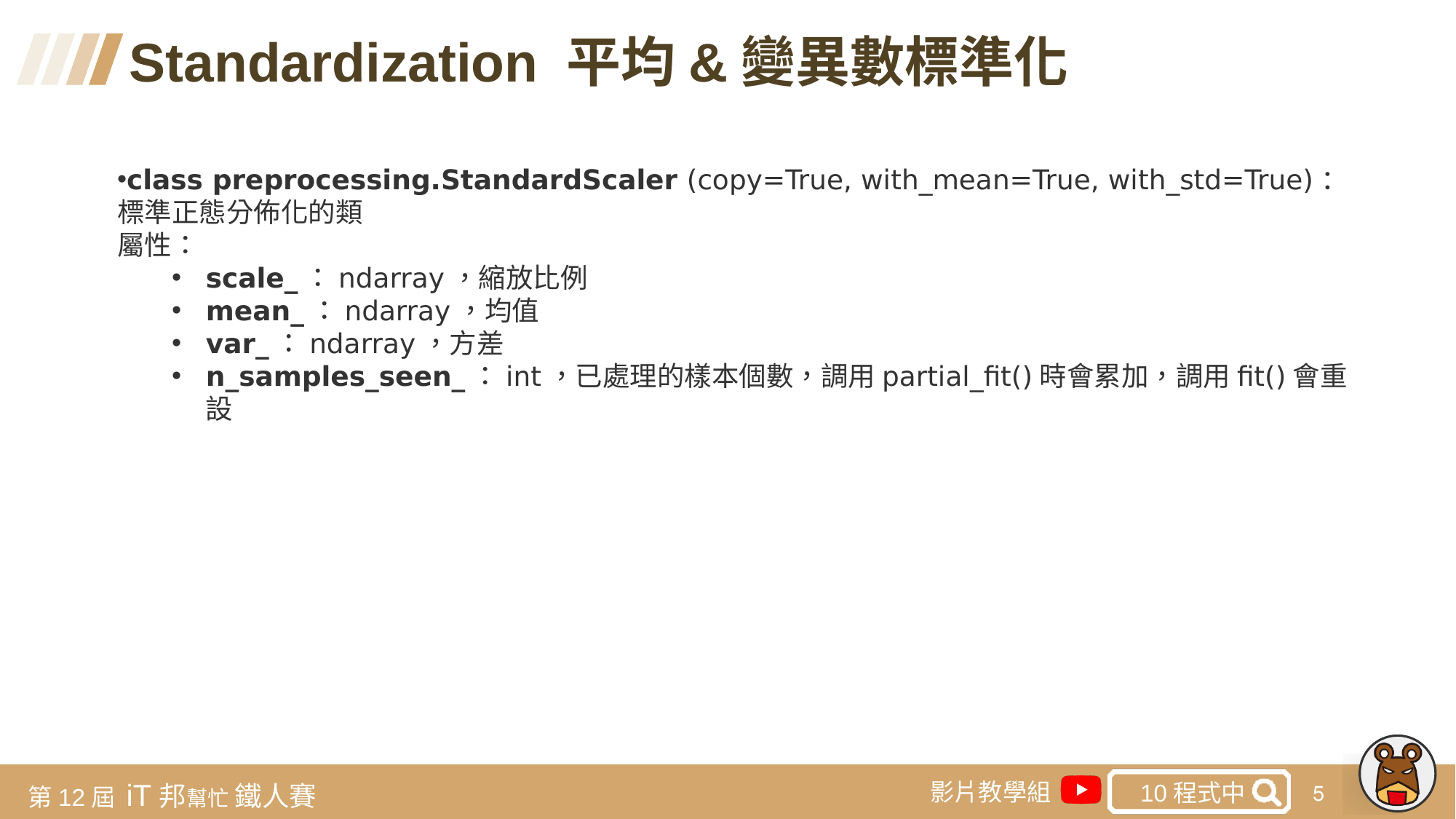

Standardization 平均&變異數標準化
class preprocessing.StandardScaler (copy=True, with_mean=True, with_std=True)：
標準正態分佈化的類
屬性：
scale_：ndarray，縮放比例
mean_：ndarray，均值
var_：ndarray，方差
n_samples_seen_：int，已處理的樣本個數，調用partial_fit()時會累加，調用fit()會重設